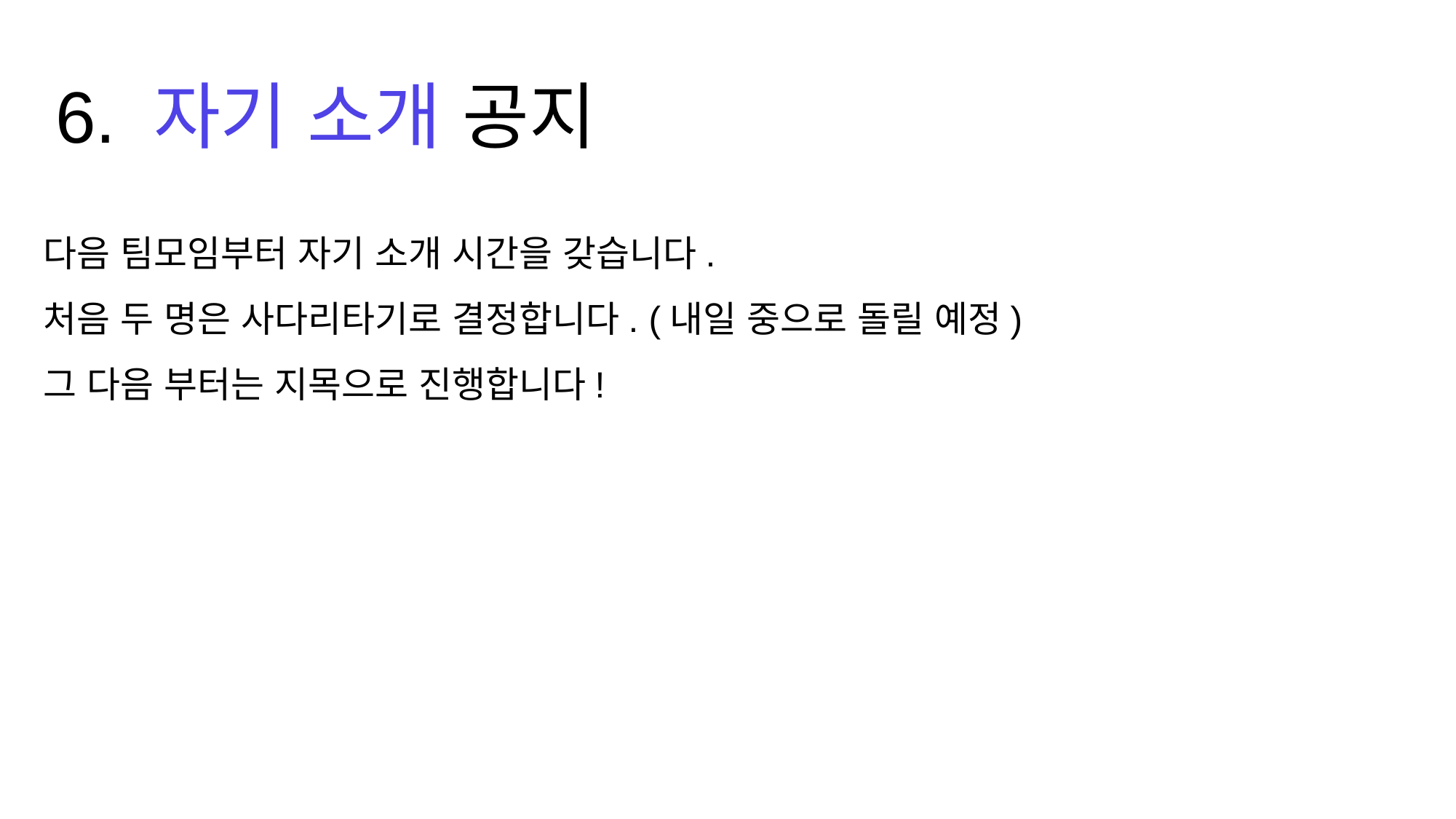

6. 자기 소개 공지
다음 팀모임부터 자기 소개 시간을 갖습니다.
처음 두 명은 사다리타기로 결정합니다. (내일 중으로 돌릴 예정)
그 다음 부터는 지목으로 진행합니다!